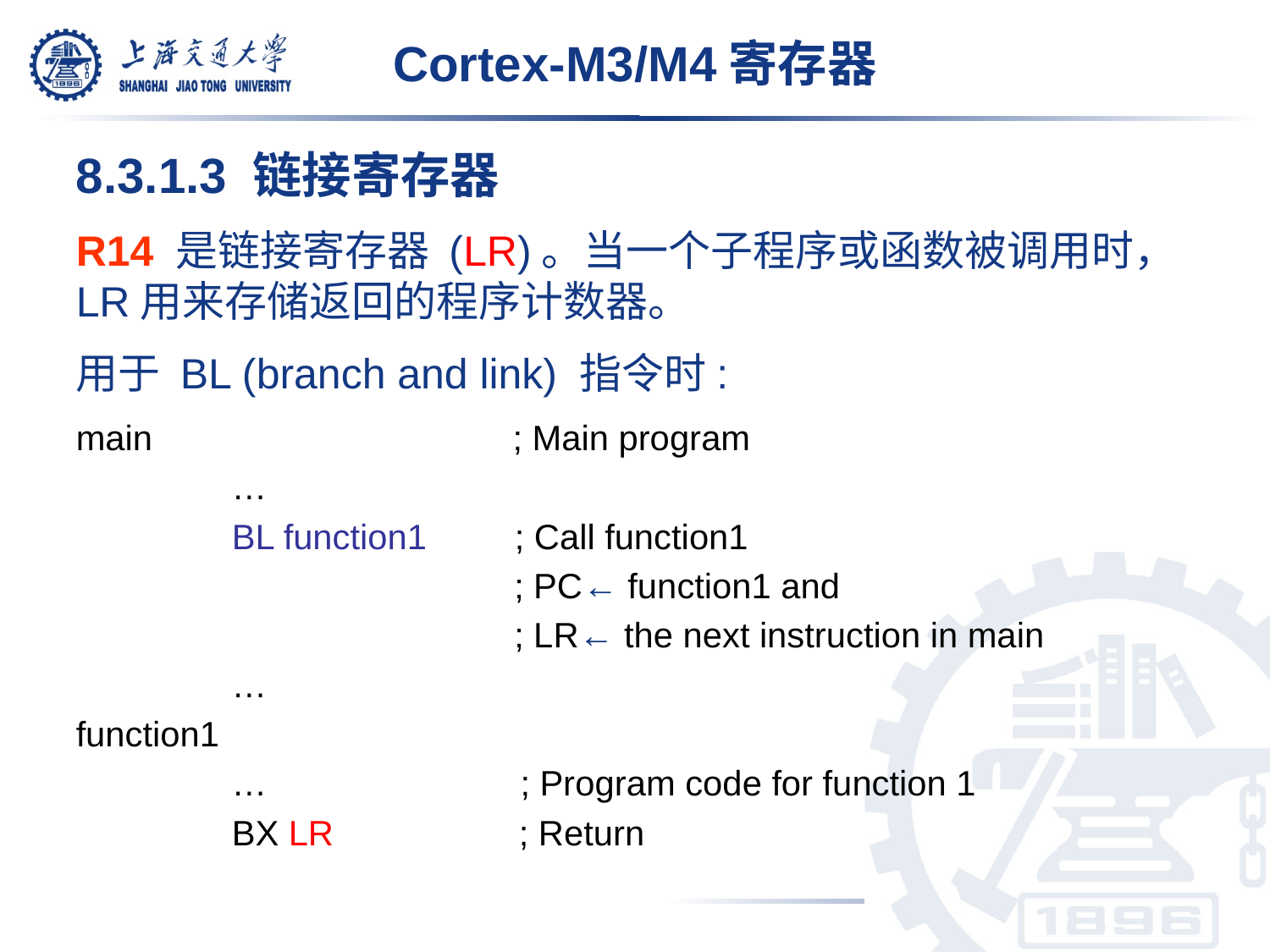

# Cortex-M3/M4寄存器
8.3.1.3 链接寄存器
R14 是链接寄存器 (LR)。当一个子程序或函数被调用时，LR用来存储返回的程序计数器。
用于 BL (branch and link) 指令时:
main                                     ; Main program
                …
                BL function1         ; Call function1
                                             ; PC← function1 and
                                             ; LR← the next instruction in main
                …
function1
                …                          ; Program code for function 1
                BX LR                   ; Return